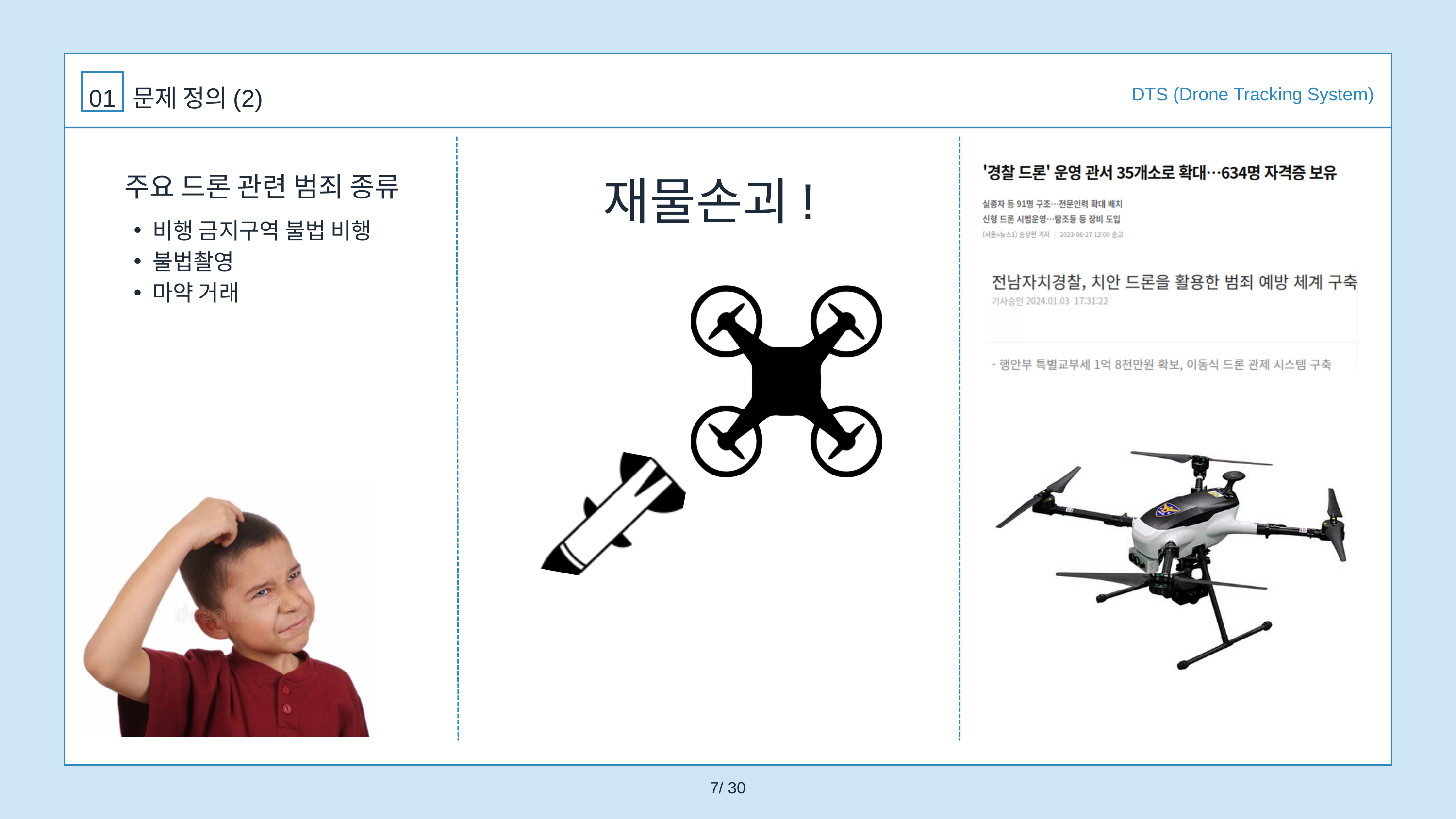

DTS (Drone Tracking System)
01
문제 정의(2)

재물손괴!
주요 드론 관련 범죄 종류
비행 금지구역 불법 비행
불법촬영
마약 거래

7/ 30